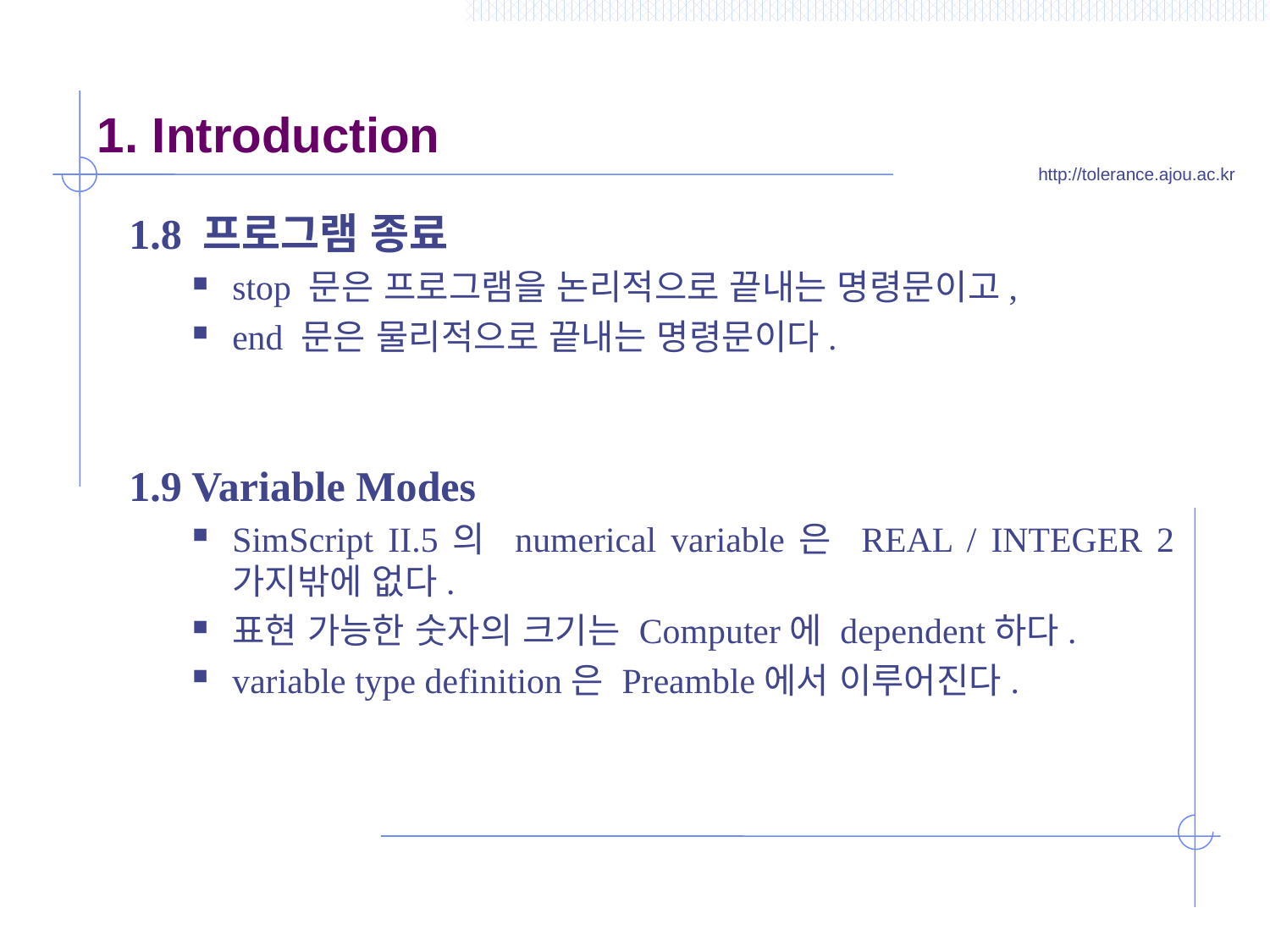

# 1. Introduction
1.8 프로그램 종료
stop 문은 프로그램을 논리적으로 끝내는 명령문이고,
end 문은 물리적으로 끝내는 명령문이다.

1.9 Variable Modes
SimScript II.5의 numerical variable은 REAL / INTEGER 2가지밖에 없다.
표현 가능한 숫자의 크기는 Computer에 dependent하다.
variable type definition은 Preamble에서 이루어진다.